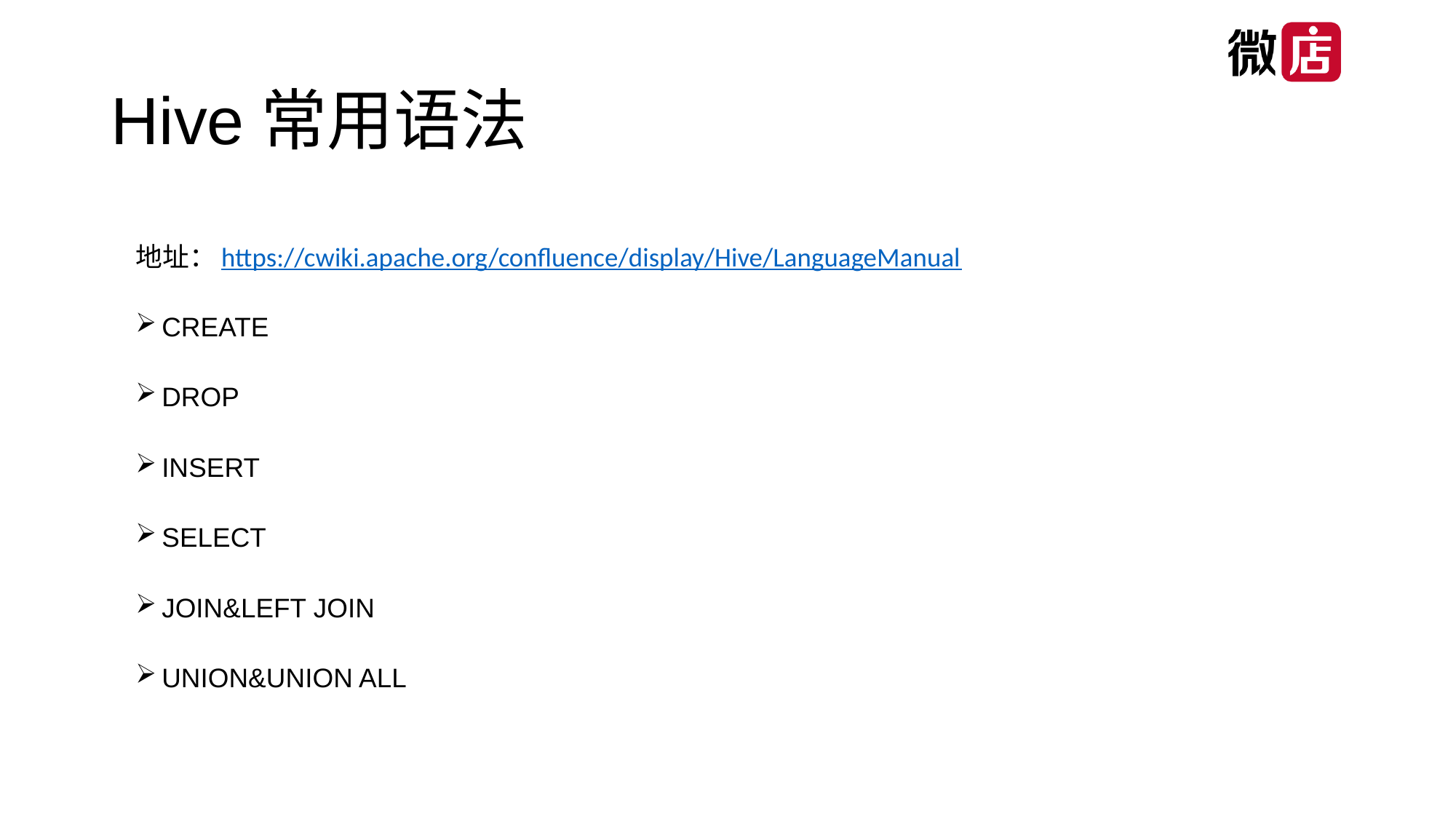

# Hive常用语法
地址：https://cwiki.apache.org/confluence/display/Hive/LanguageManual
CREATE
DROP
INSERT
SELECT
JOIN&LEFT JOIN
UNION&UNION ALL